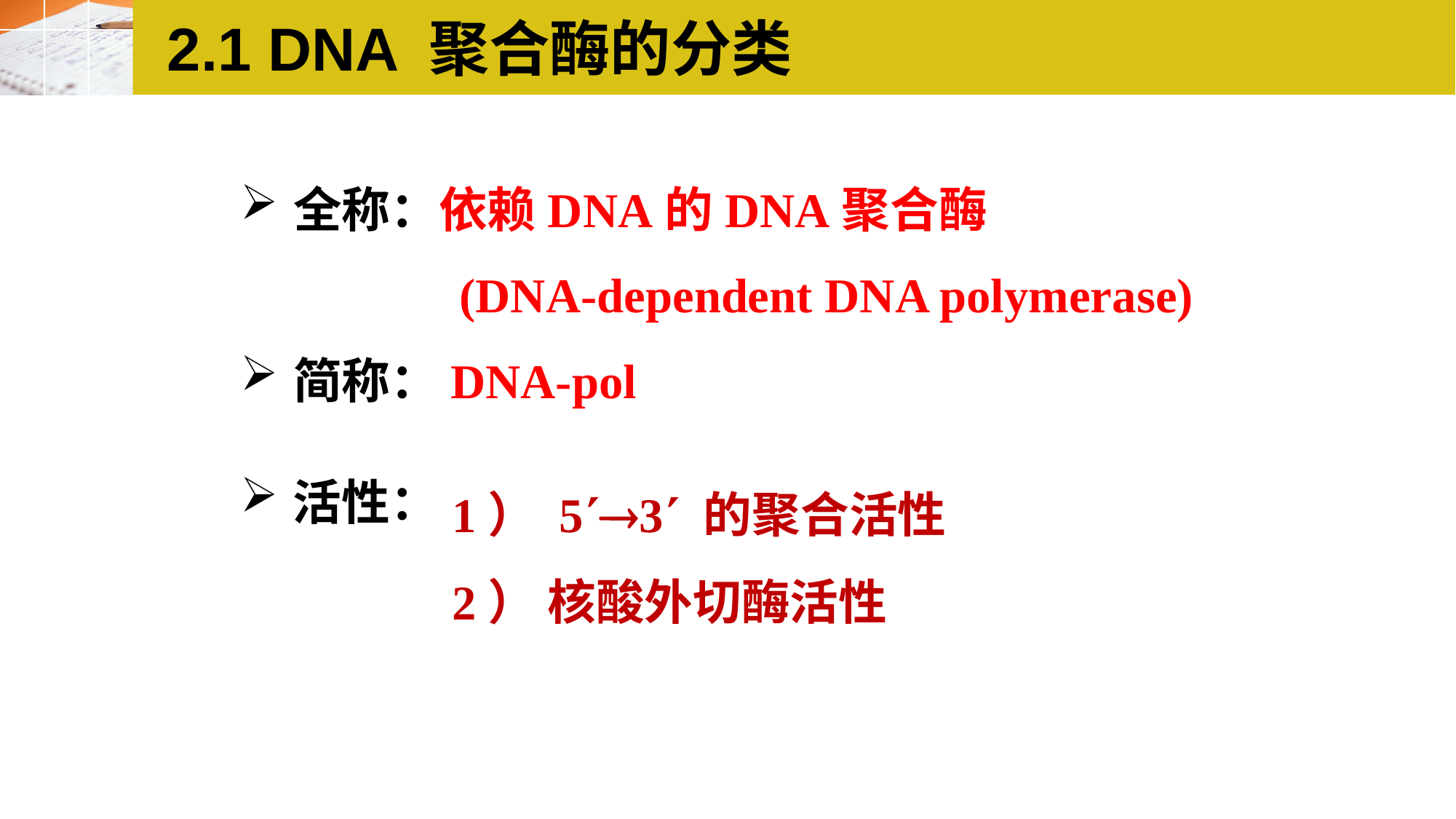

# 2.1 DNA 聚合酶的分类
全称：依赖DNA的DNA聚合酶
                  (DNA-dependent DNA polymerase)
简称：DNA-pol
1） 5′→3′ 的聚合活性
2） 核酸外切酶活性
活性：